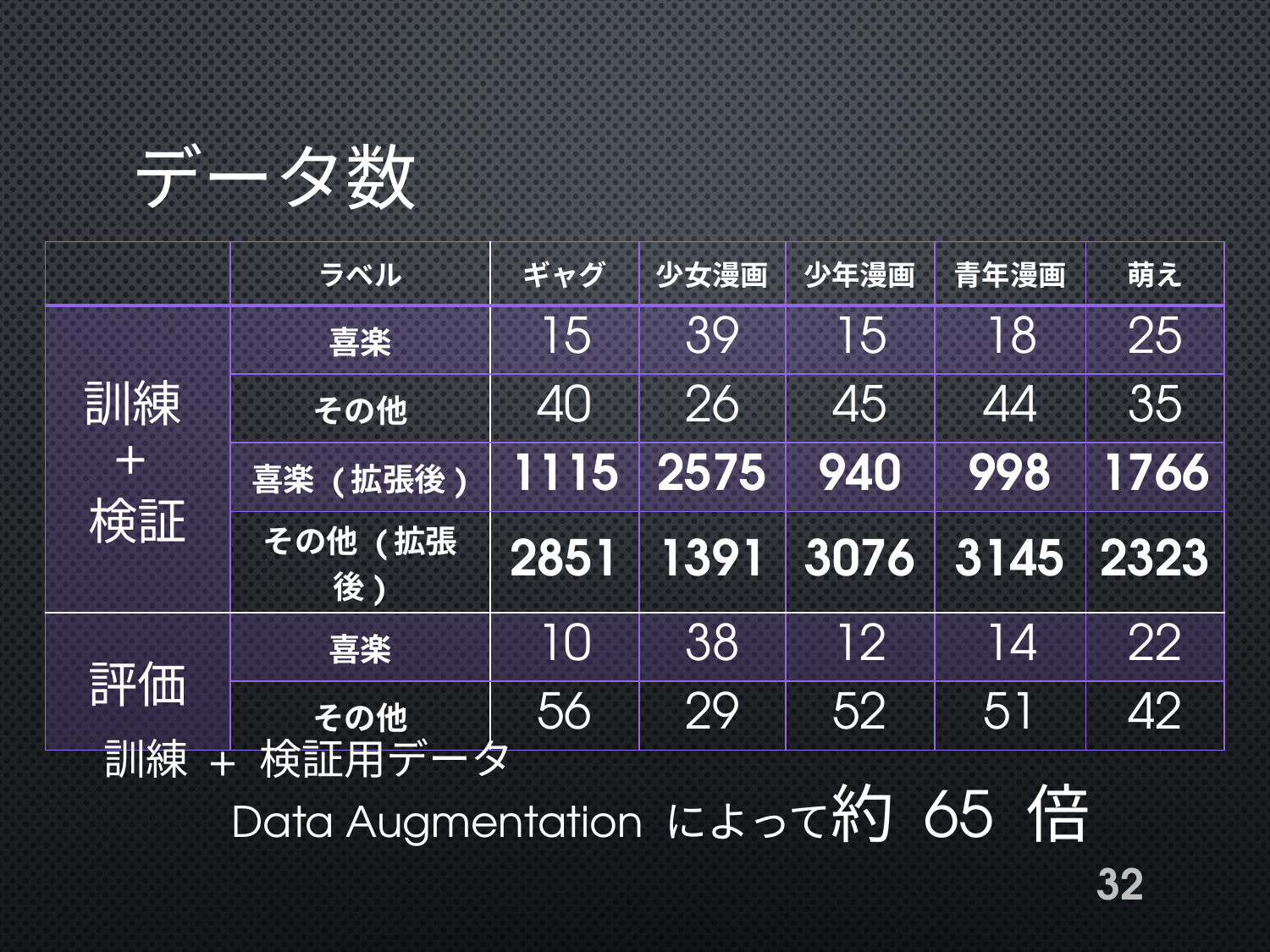

# データ数
|  | ラベル | ギャグ | 少女漫画 | 少年漫画 | 青年漫画 | 萌え |
| --- | --- | --- | --- | --- | --- | --- |
| 訓練 + 検証 | 喜楽 | 15 | 39 | 15 | 18 | 25 |
|  | その他 | 40 | 26 | 45 | 44 | 35 |
|  | 喜楽 (拡張後) | 1115 | 2575 | 940 | 998 | 1766 |
|  | その他 (拡張後) | 2851 | 1391 | 3076 | 3145 | 2323 |
| 評価 | 喜楽 | 10 | 38 | 12 | 14 | 22 |
|  | その他 | 56 | 29 | 52 | 51 | 42 |
訓練 + 検証用データ
Data Augmentation によって約 65 倍
32